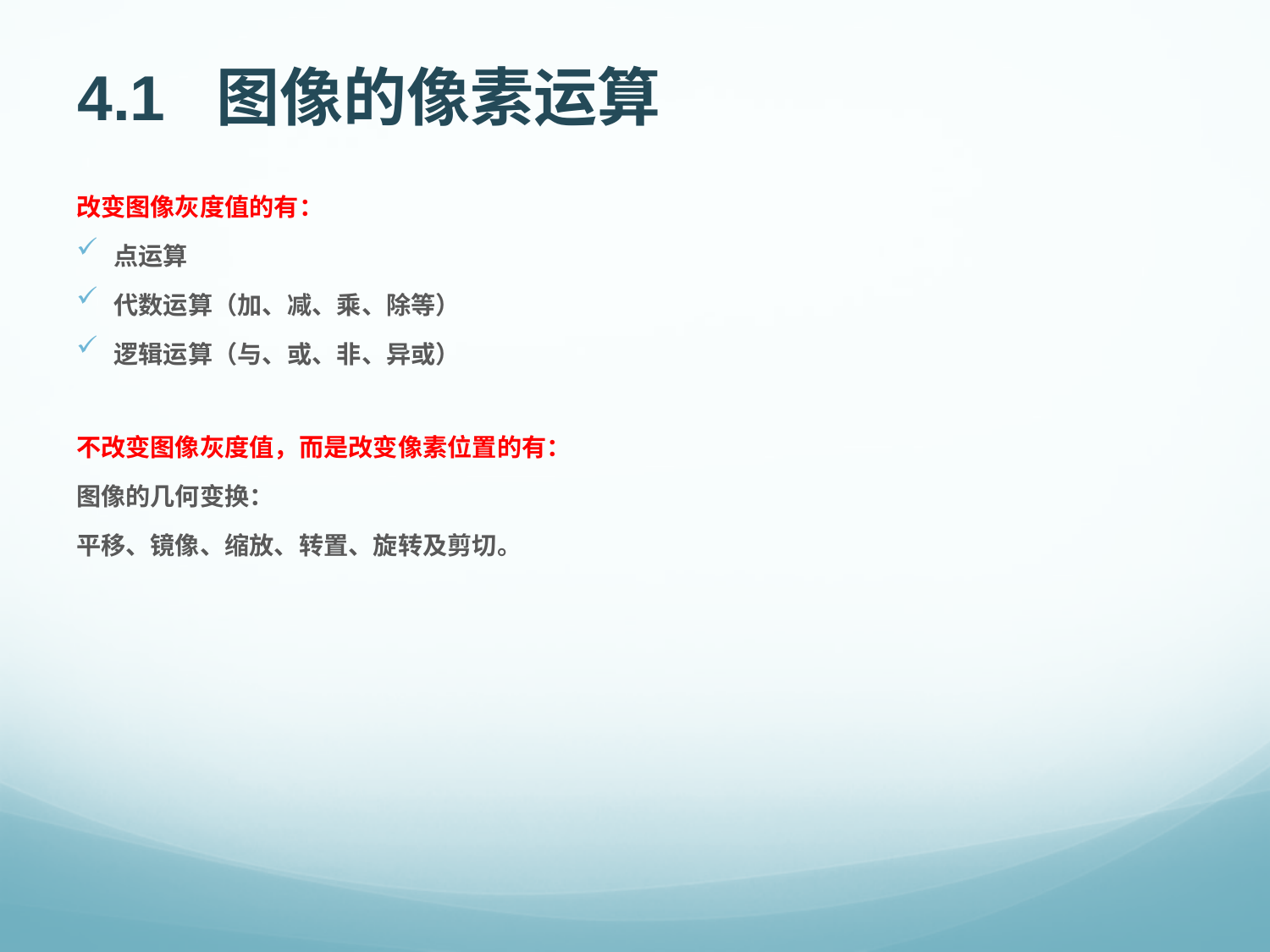

4.1  图像的像素运算

改变图像灰度值的有：
点运算
代数运算（加、减、乘、除等）
逻辑运算（与、或、非、异或）

不改变图像灰度值，而是改变像素位置的有：
图像的几何变换：
平移、镜像、缩放、转置、旋转及剪切。